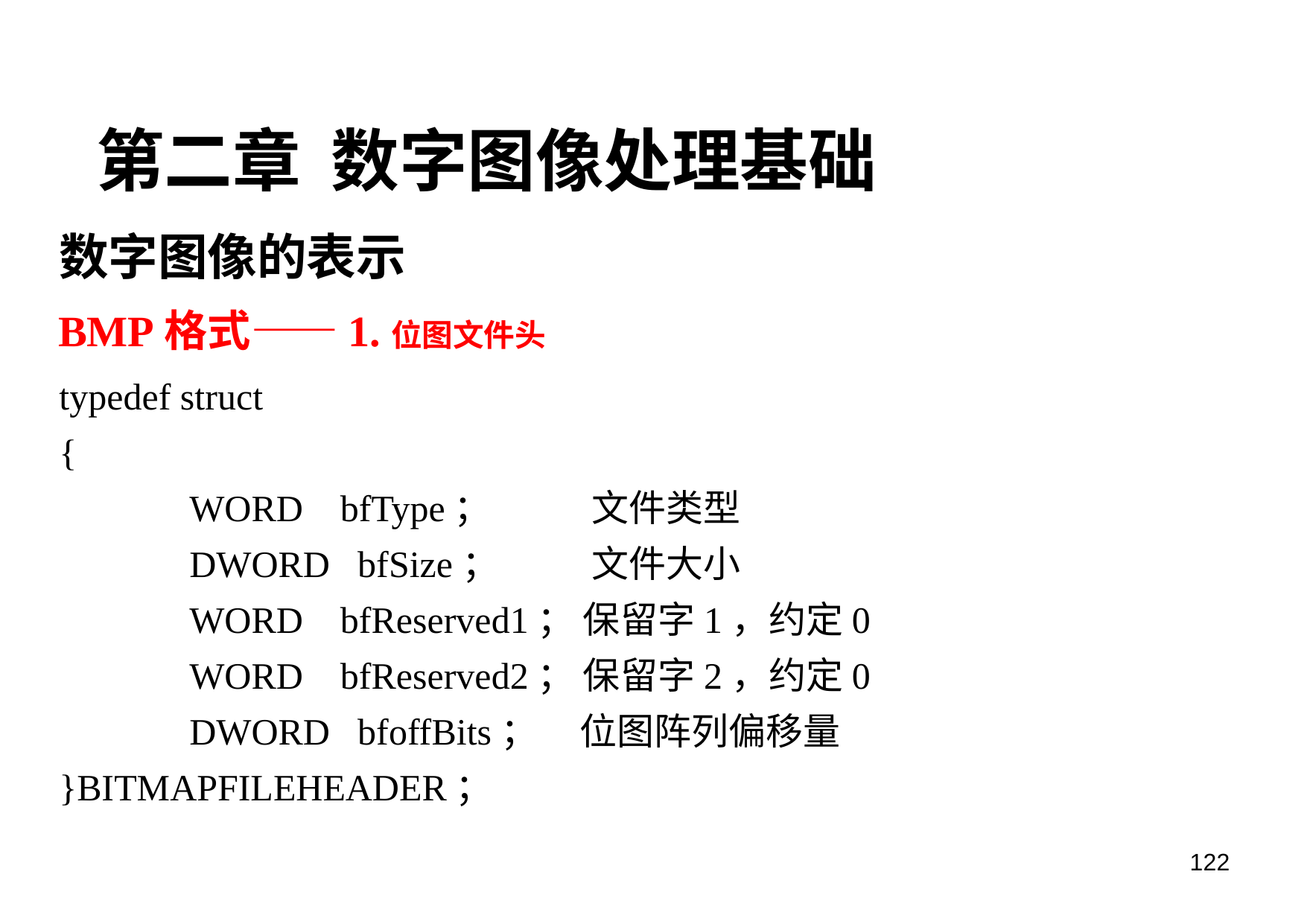

第二章  数字图像处理基础
数字图像的表示
# BMP格式——1.位图文件头
typedef struct
{
              WORD    bfType；            文件类型
              DWORD   bfSize；           文件大小
              WORD    bfReserved1； 保留字1，约定0
              WORD    bfReserved2； 保留字2，约定0
              DWORD   bfoffBits；     位图阵列偏移量
}BITMAPFILEHEADER；
122